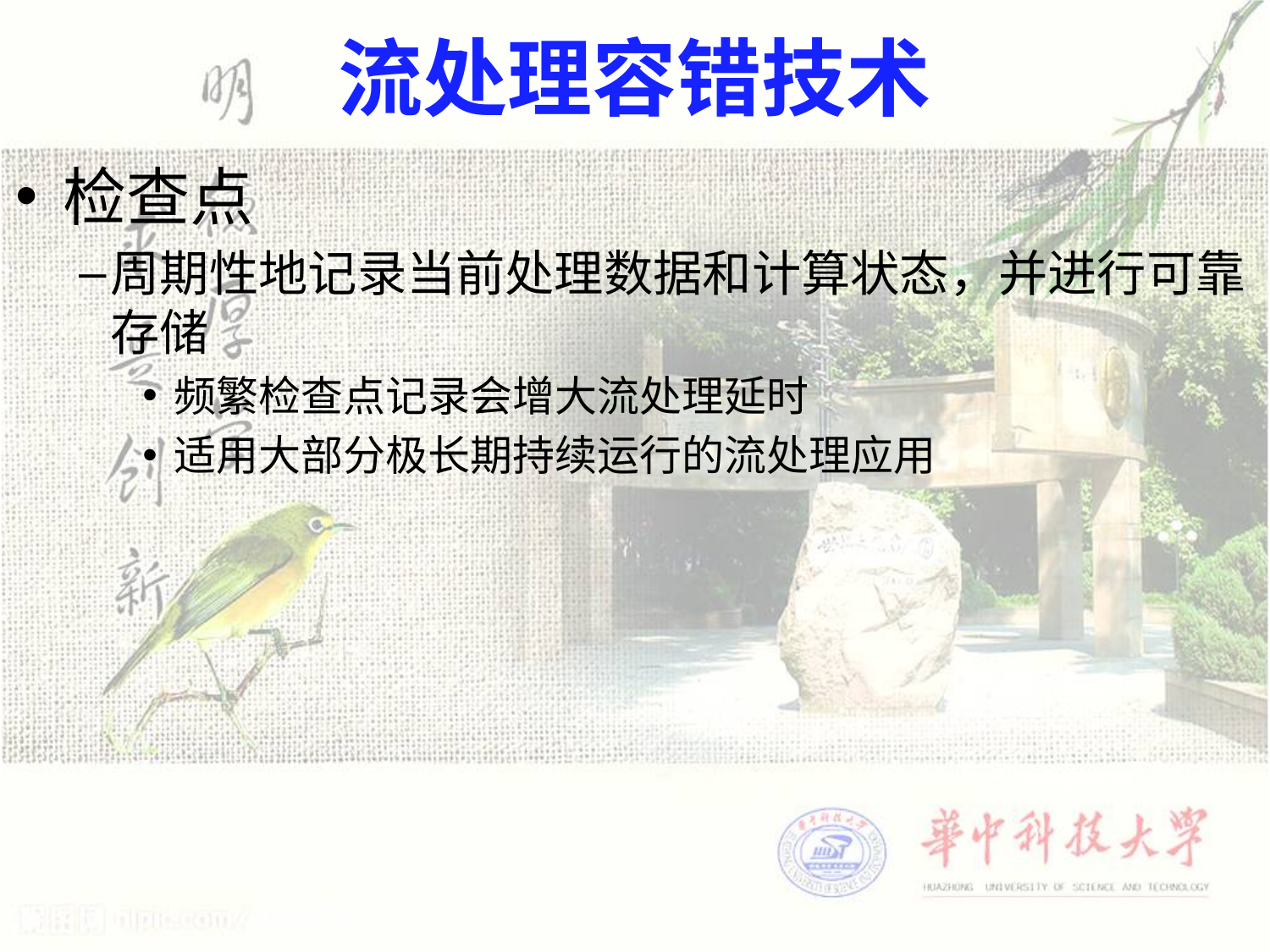

# 流处理容错技术
检查点
周期性地记录当前处理数据和计算状态，并进行可靠存储
频繁检查点记录会增大流处理延时
适用大部分极长期持续运行的流处理应用